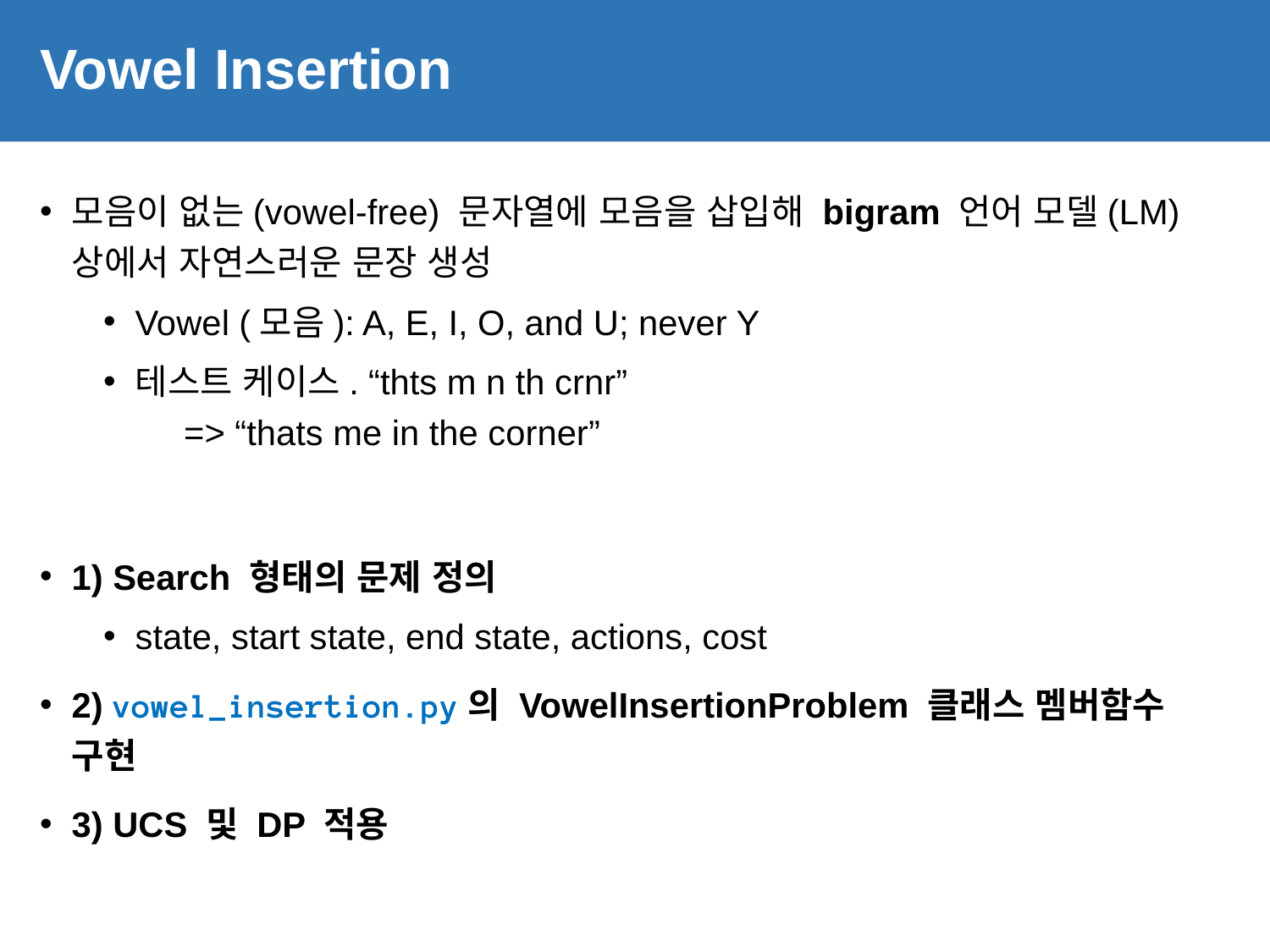

# Vowel Insertion
54
모음이 없는(vowel-free) 문자열에 모음을 삽입해 bigram 언어 모델(LM) 상에서 자연스러운 문장 생성
Vowel (모음): A, E, I, O, and U; never Y
테스트 케이스. “thts m n th crnr”
     => “thats me in the corner”

1) Search 형태의 문제 정의
state, start state, end state, actions, cost
2) vowel_insertion.py의 VowelInsertionProblem 클래스 멤버함수 구현
3) UCS 및 DP 적용